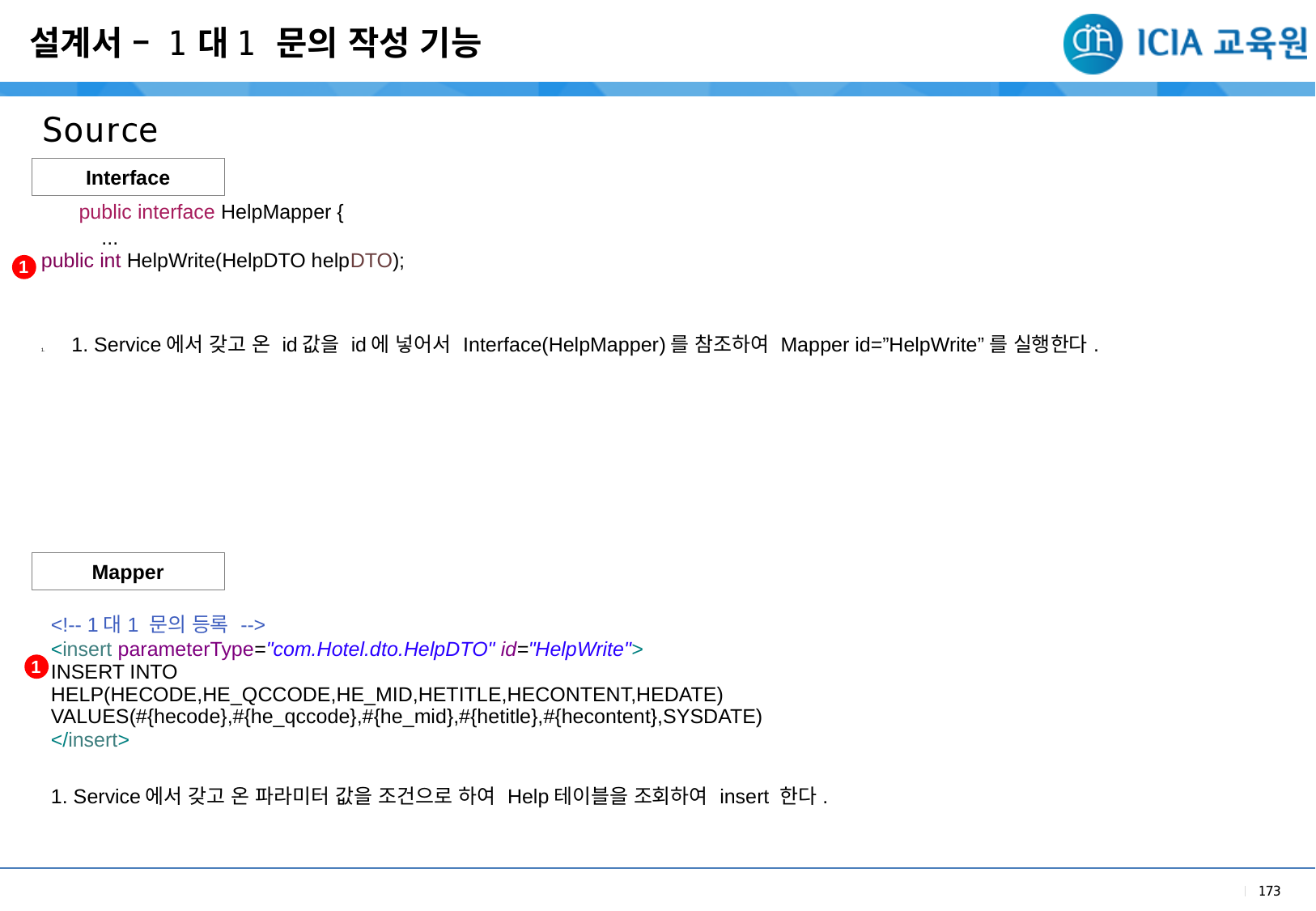

설계서 – 1대1 문의 작성 기능
Source
Interface
| public interface HelpMapper { ... public int HelpWrite(HelpDTO helpDTO); |
| --- |
| 1. Service에서 갖고 온 id값을 id에 넣어서 Interface(HelpMapper)를 참조하여 Mapper id=”HelpWrite”를 실행한다. |
1

Mapper
| <!-- 1대1 문의 등록 --> <insert parameterType="com.Hotel.dto.HelpDTO" id="HelpWrite"> INSERT INTO HELP(HECODE,HE\_QCCODE,HE\_MID,HETITLE,HECONTENT,HEDATE) VALUES(#{hecode},#{he\_qccode},#{he\_mid},#{hetitle},#{hecontent},SYSDATE) </insert> |
| --- |
| 1. Service에서 갖고 온 파라미터 값을 조건으로 하여 Help테이블을 조회하여 insert 한다. |
1